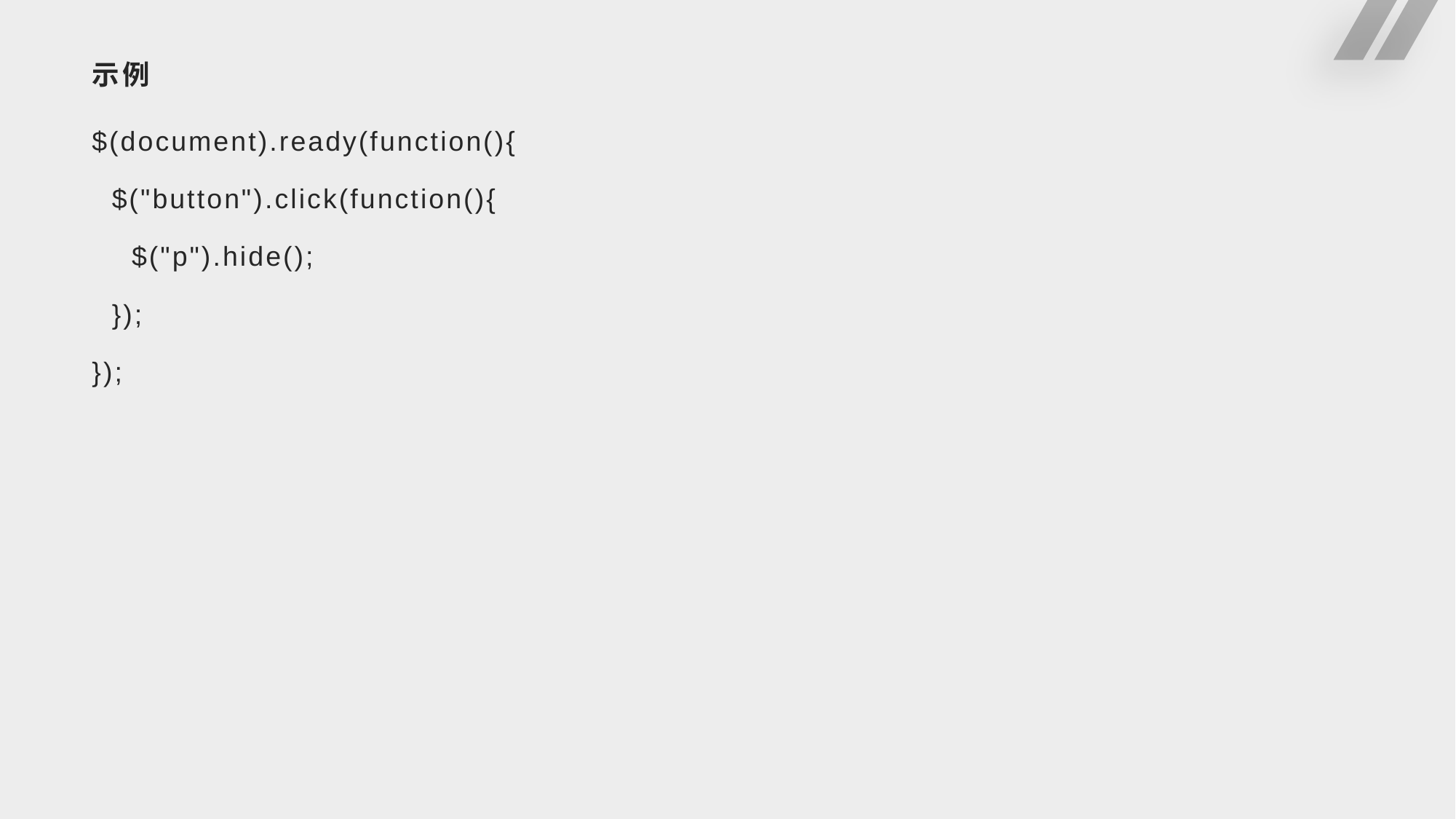

# 示例
$(document).ready(function(){
  $("button").click(function(){
    $("p").hide();
  });
});